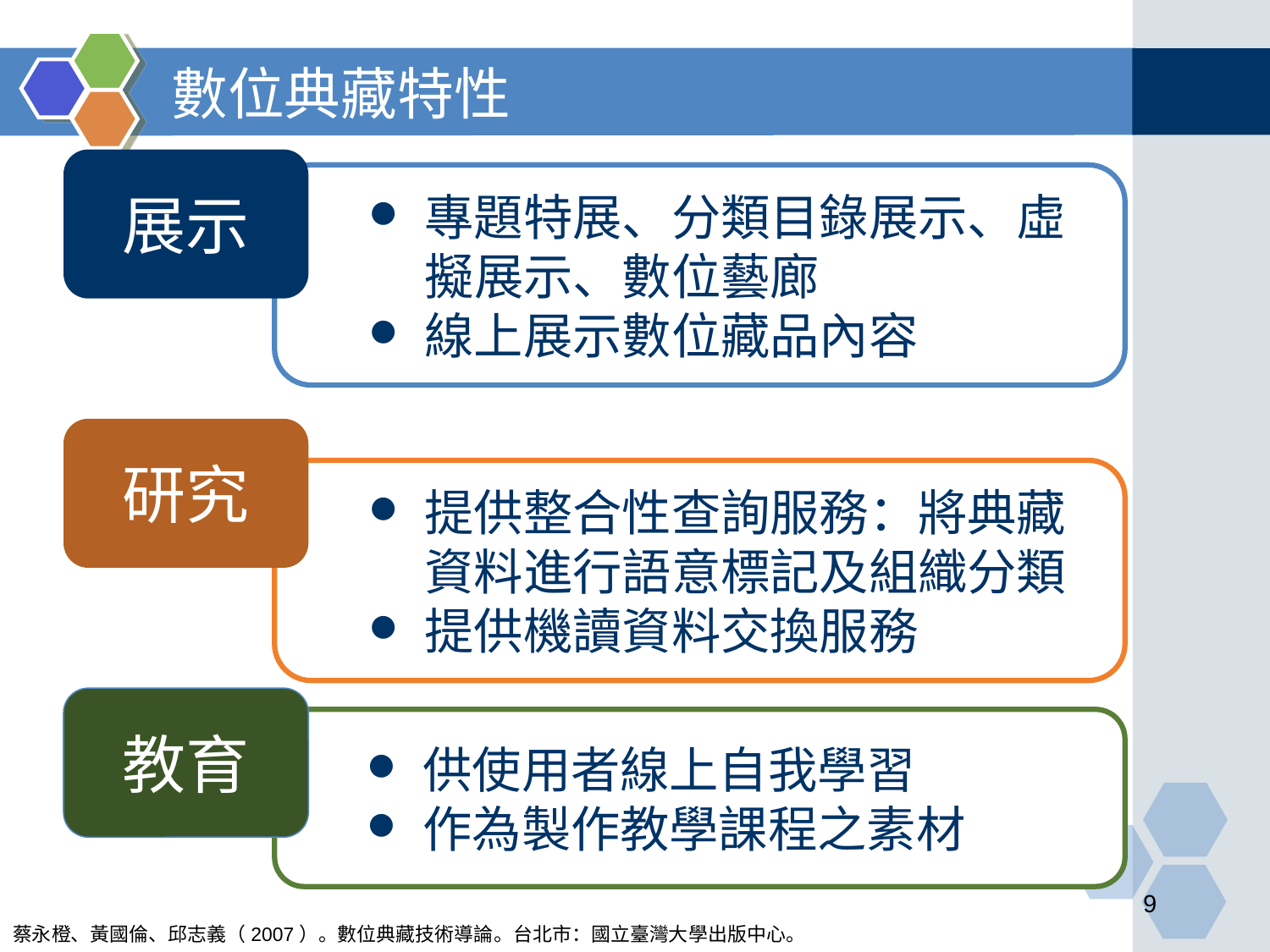

# 數位典藏特性

展示
專題特展、分類目錄展示、虛擬展示、數位藝廊
線上展示數位藏品內容
研究
提供整合性查詢服務：將典藏資料進行語意標記及組織分類
提供機讀資料交換服務
教育
供使用者線上自我學習
作為製作教學課程之素材
9
蔡永橙、黃國倫、邱志義（2007）。數位典藏技術導論。台北市：國立臺灣大學出版中心。